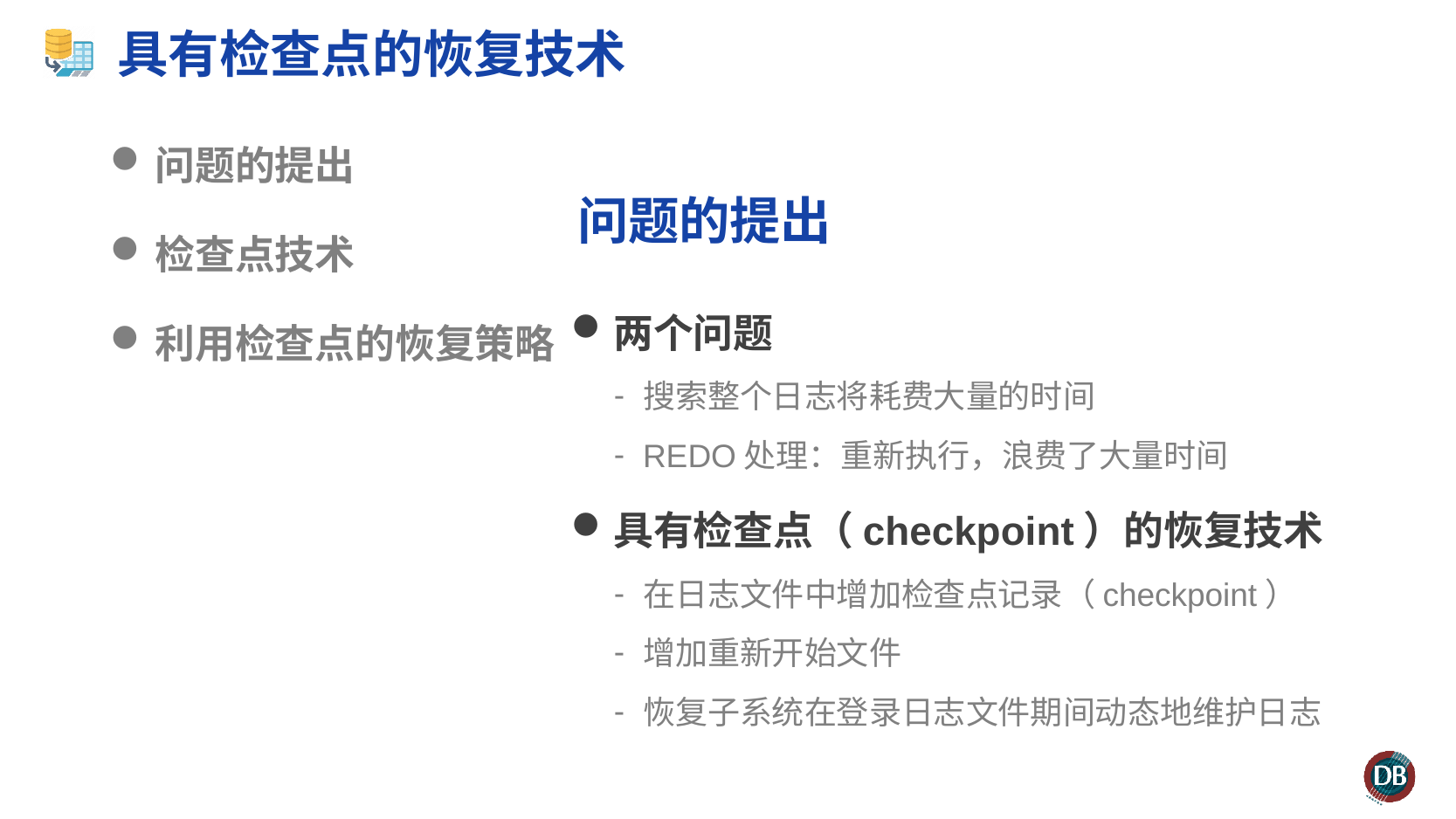

# 具有检查点的恢复技术
问题的提出
检查点技术
利用检查点的恢复策略
问题的提出
两个问题
搜索整个日志将耗费大量的时间
REDO处理：重新执行，浪费了大量时间
具有检查点（checkpoint）的恢复技术
在日志文件中增加检查点记录（checkpoint）
增加重新开始文件
恢复子系统在登录日志文件期间动态地维护日志